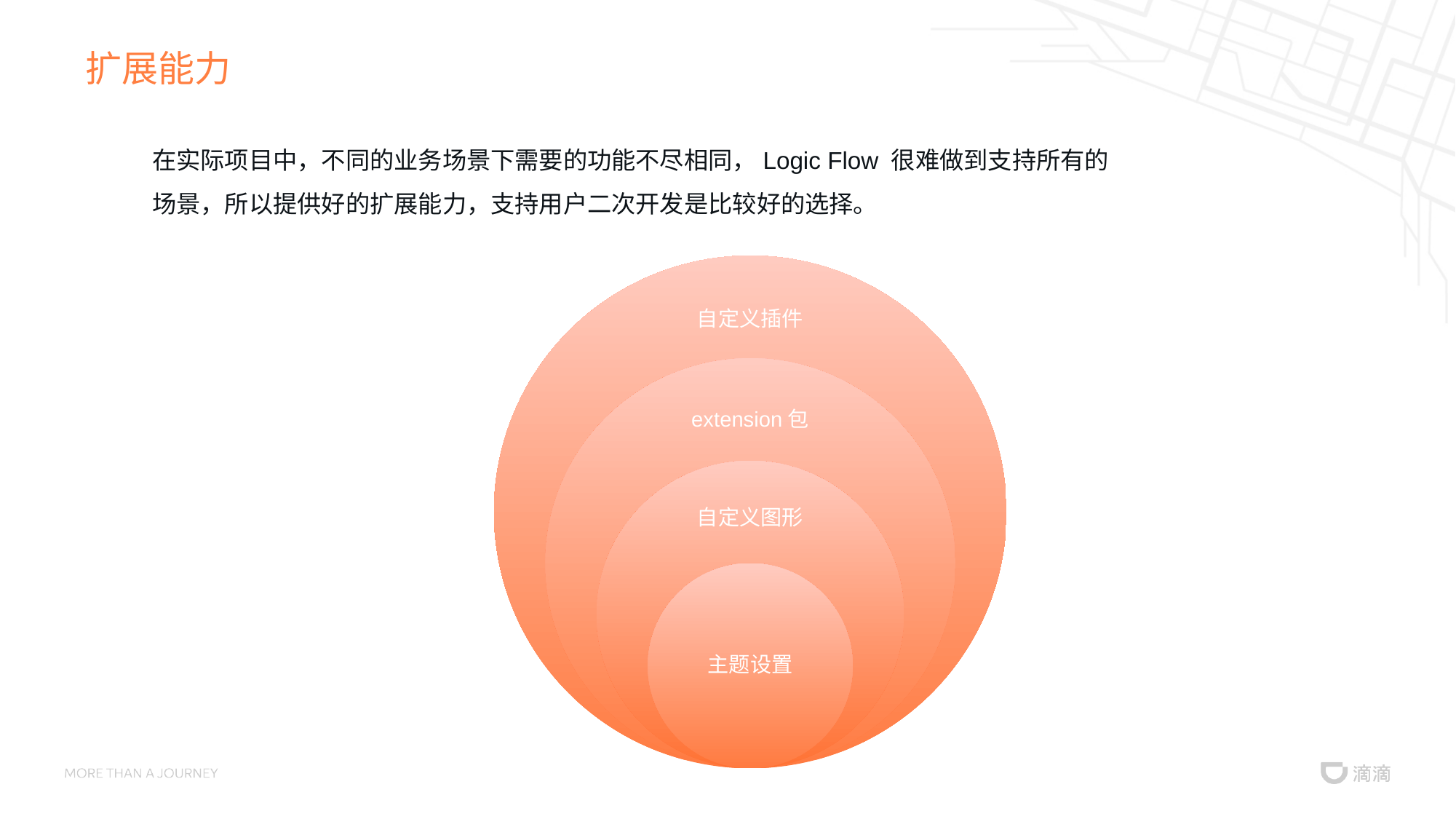

# 扩展能力
在实际项目中，不同的业务场景下需要的功能不尽相同，Logic Flow 很难做到支持所有的
场景，所以提供好的扩展能力，支持用户二次开发是比较好的选择。
自定义插件
extension包
自定义图形
主题设置